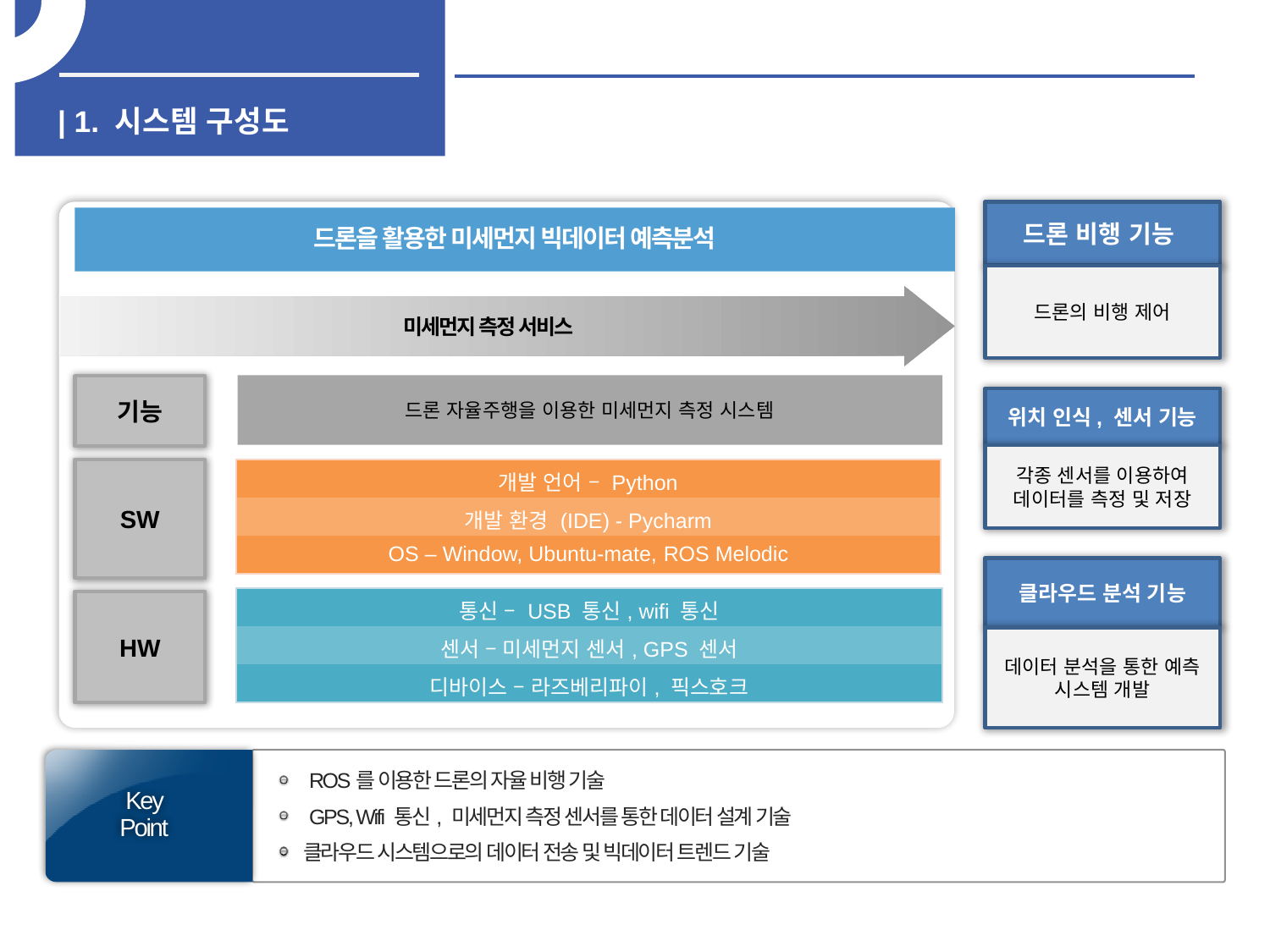

| 1. 시스템 구성도

드론 비행 기능
드론의 비행 제어
드론을 활용한 미세먼지 빅데이터 예측분석
미세먼지 측정 서비스
드론 자율주행을 이용한 미세먼지 측정 시스템
기능
위치 인식, 센서 기능
각종 센서를 이용하여 데이터를 측정 및 저장
SW
| 개발 언어 – Python |
| --- |
| 개발 환경 (IDE) - Pycharm |
| OS – Window, Ubuntu-mate, ROS Melodic |
클라우드 분석 기능
데이터 분석을 통한 예측 시스템 개발
| 통신 – USB 통신, wifi 통신 |
| --- |
| 센서 – 미세먼지 센서, GPS 센서 |
| 디바이스 – 라즈베리파이, 픽스호크 |
HW

 ROS를 이용한 드론의 자율 비행 기술
 GPS, Wifi 통신, 미세먼지 측정 센서를 통한 데이터 설계 기술
클라우드 시스템으로의 데이터 전송 및 빅데이터 트렌드 기술
Key Point